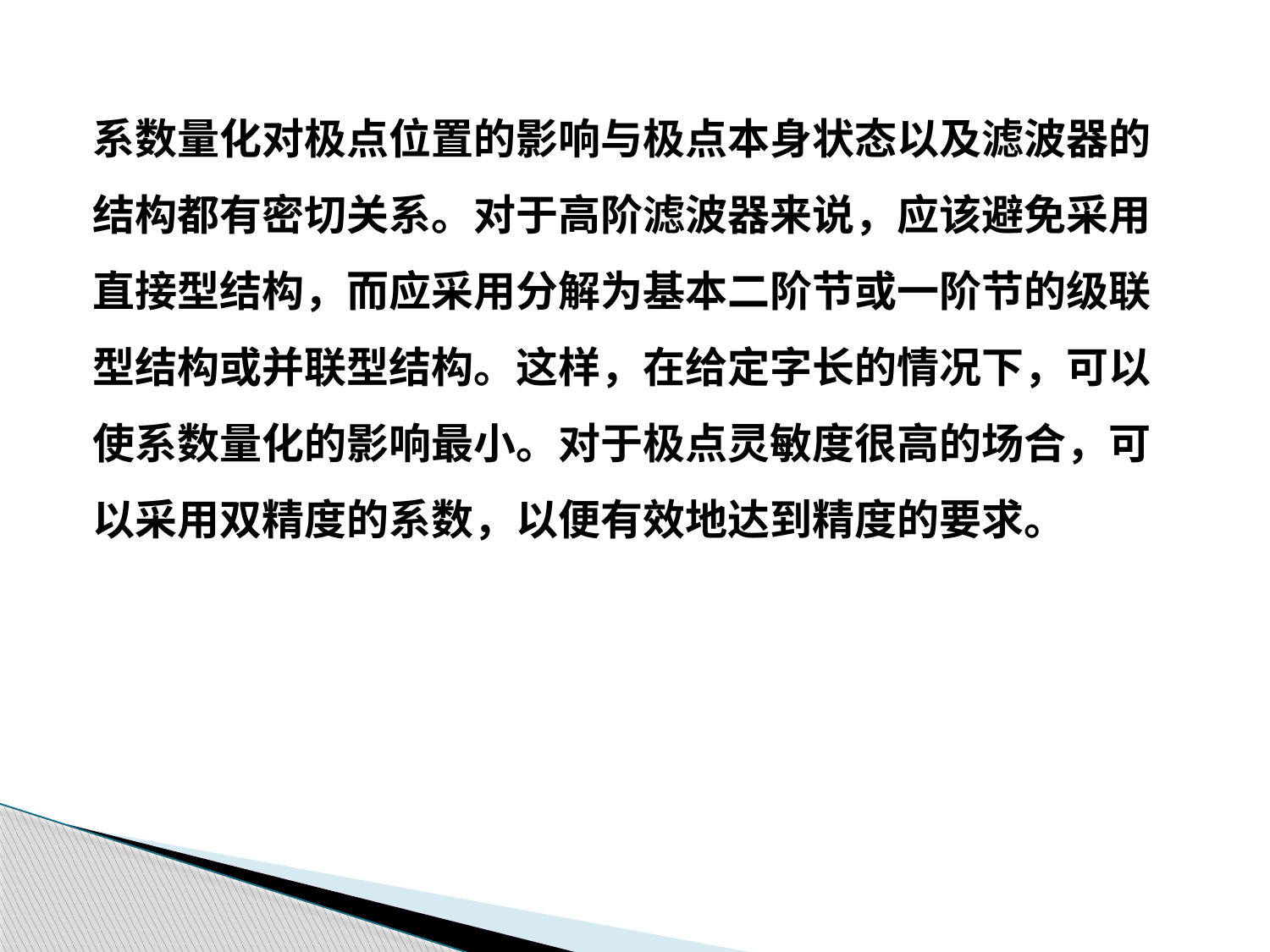

系数量化对极点位置的影响与极点本身状态以及滤波器的
结构都有密切关系。对于高阶滤波器来说，应该避免采用
直接型结构，而应采用分解为基本二阶节或一阶节的级联
型结构或并联型结构。这样，在给定字长的情况下，可以
使系数量化的影响最小。对于极点灵敏度很高的场合，可
以采用双精度的系数，以便有效地达到精度的要求。